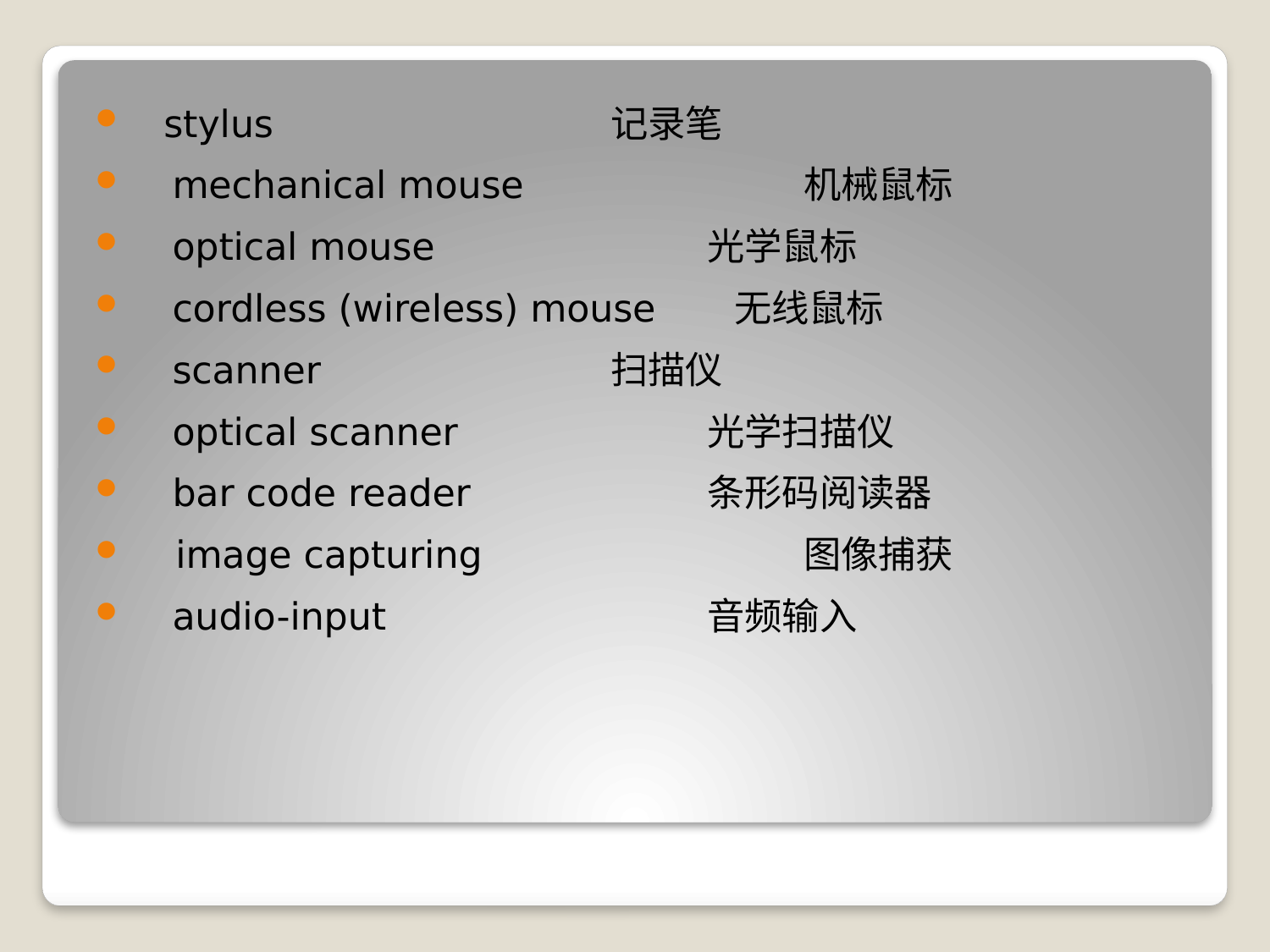

stylus                          		记录笔
　mechanical mouse                	机械鼠标
　optical mouse                    	光学鼠标
　cordless (wireless) mouse      无线鼠标
　scanner                        		扫描仪
　optical scanner                  	光学扫描仪
　bar code reader                  	条形码阅读器
    image capturing                     	图像捕获
　audio-input                         	音频输入